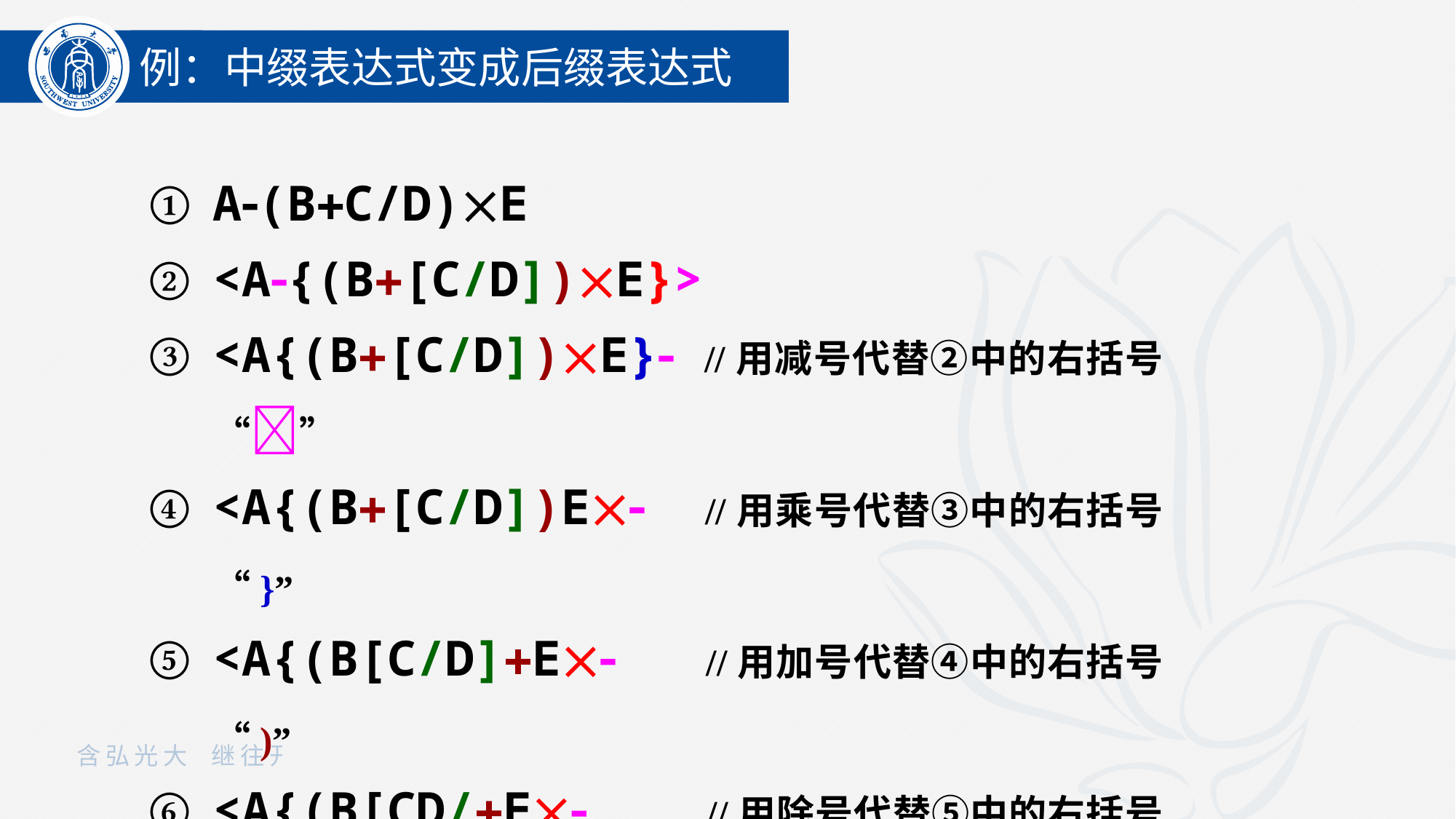

例：中缀表达式变成后缀表达式
A−(B+C/D)×E
<A−{(B+[C/D])×E}>
<A{(B+[C/D])×E}− //用减号代替②中的右括号“>”
<A{(B+[C/D])E×−  //用乘号代替③中的右括号“}”
<A{(B[C/D]+E×−   //用加号代替④中的右括号“)”
<A{(B[CD/+E×−    //用除号代替⑤中的右括号“]”
ABCD/+E×−          //去掉⑥中所有的左括号